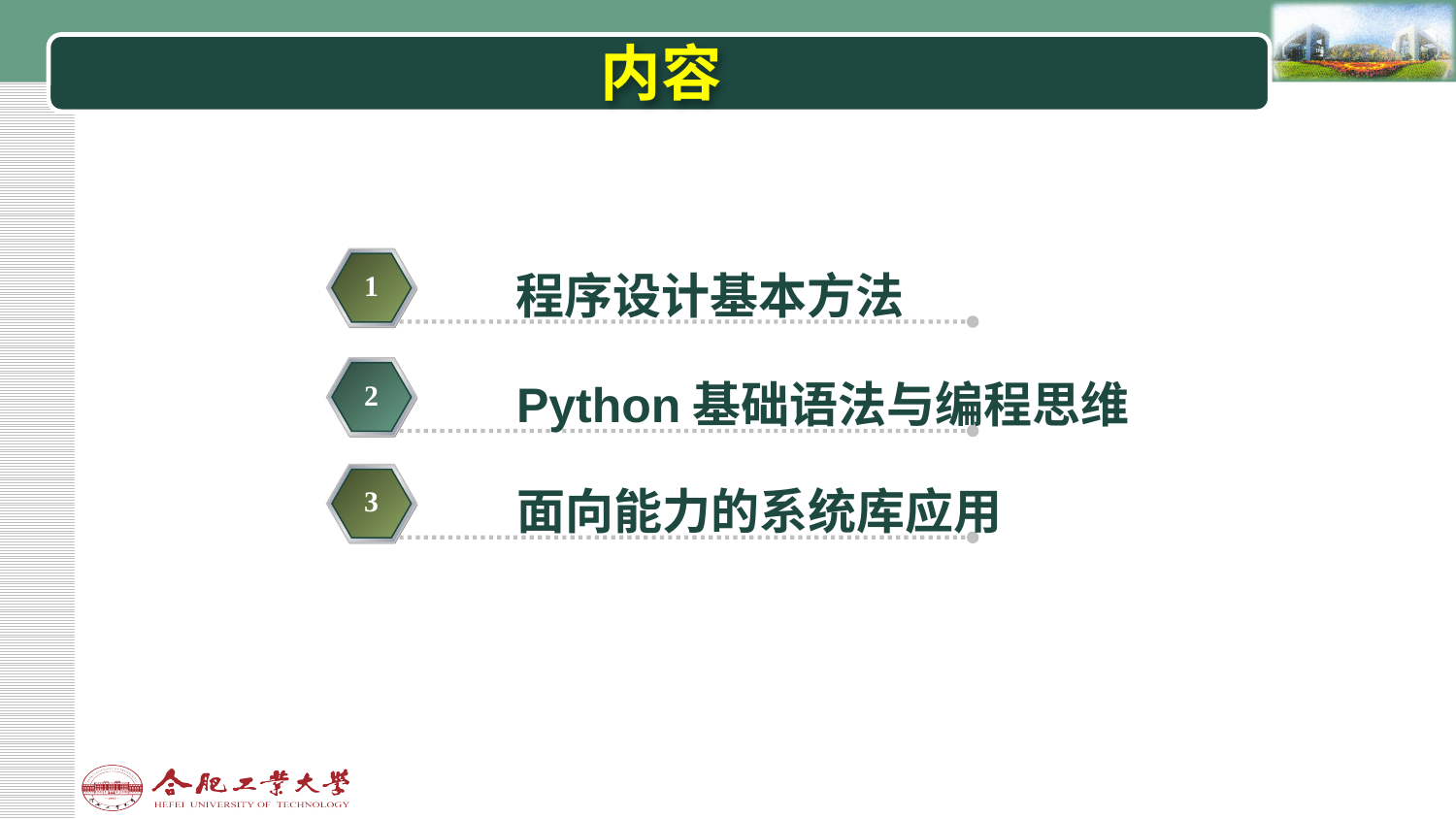

# 内容

程序设计基本方法
1

Python基础语法与编程思维
2

面向能力的系统库应用
3